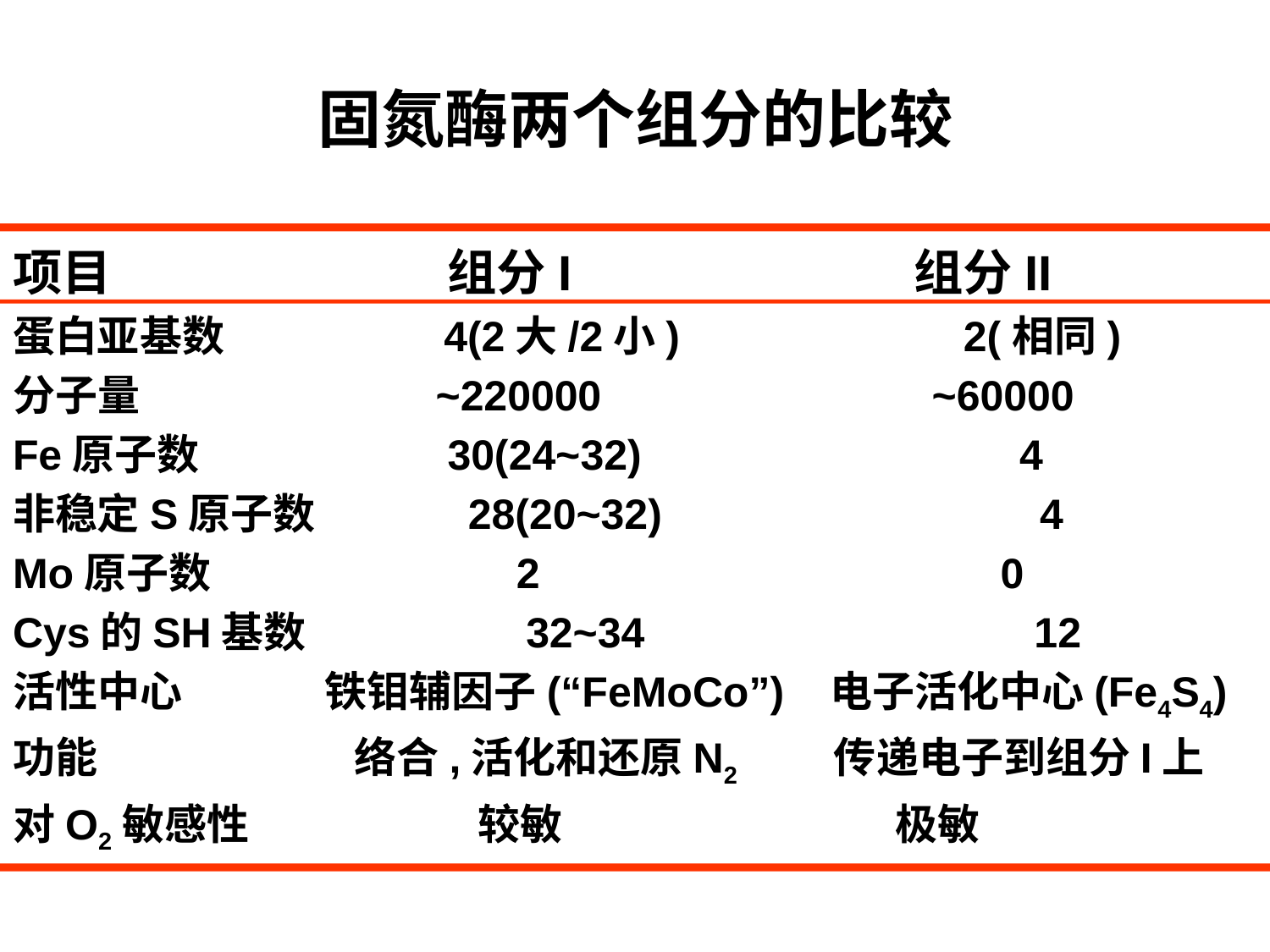

# 固氮酶两个组分的比较

项目                              组分I                        组分II
蛋白亚基数                      4(2大/2小)                        2(相同)
分子量                              ~220000                            ~60000
Fe原子数                         30(24~32)                                4
非稳定S原子数               28(20~32)                                4
Mo原子数                               2                                       0
Cys的SH基数                      32~34                                 12
活性中心               铁钼辅因子(“FeMoCo”)   电子活化中心(Fe4S4)
功能                           络合,活化和还原N2            传递电子到组分I上
对O2敏感性                        较敏                                   极敏